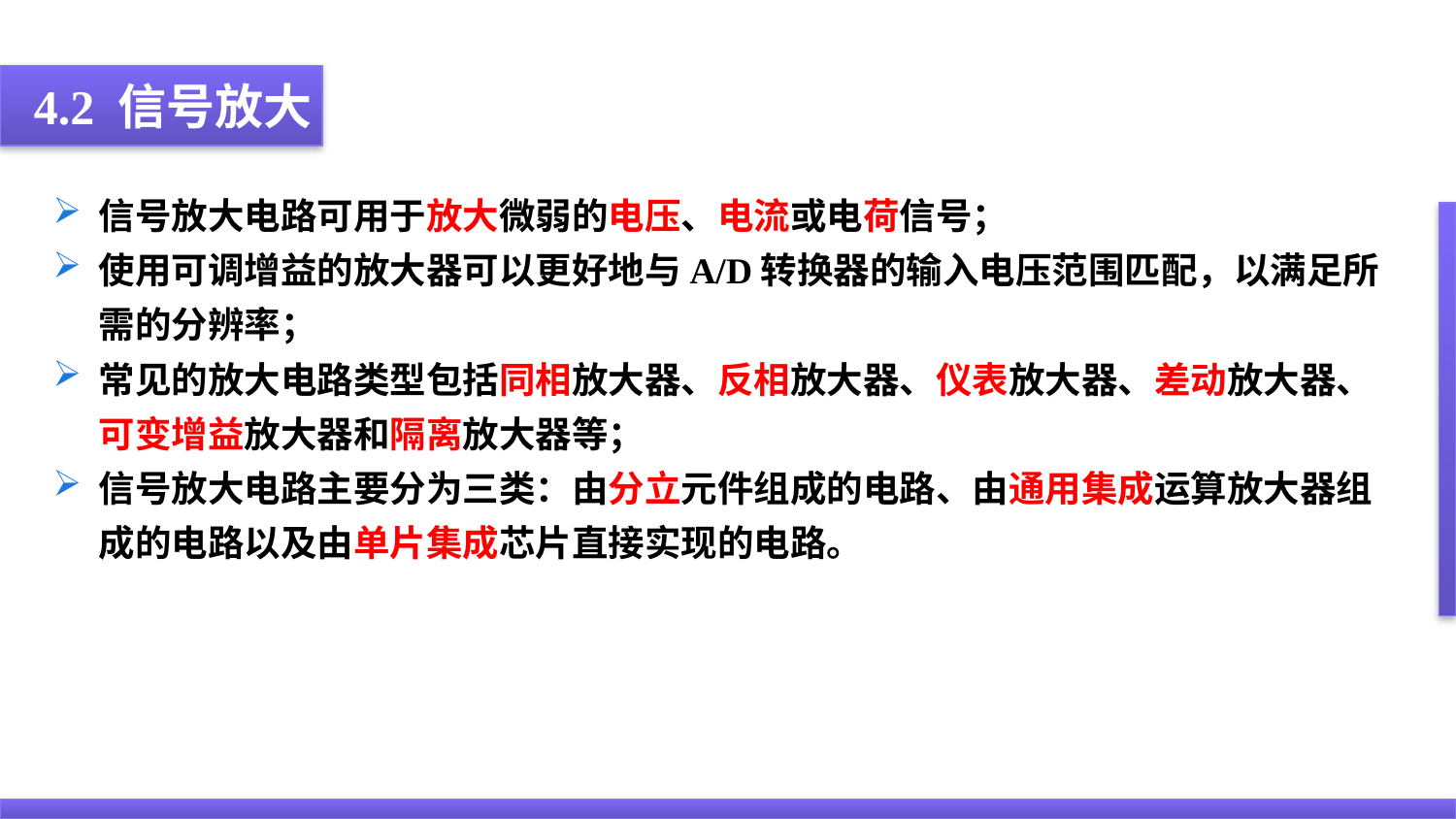

4.2 信号放大
信号放大电路可用于放大微弱的电压、电流或电荷信号；
使用可调增益的放大器可以更好地与A/D转换器的输入电压范围匹配，以满足所需的分辨率；
常见的放大电路类型包括同相放大器、反相放大器、仪表放大器、差动放大器、可变增益放大器和隔离放大器等；
信号放大电路主要分为三类：由分立元件组成的电路、由通用集成运算放大器组成的电路以及由单片集成芯片直接实现的电路。